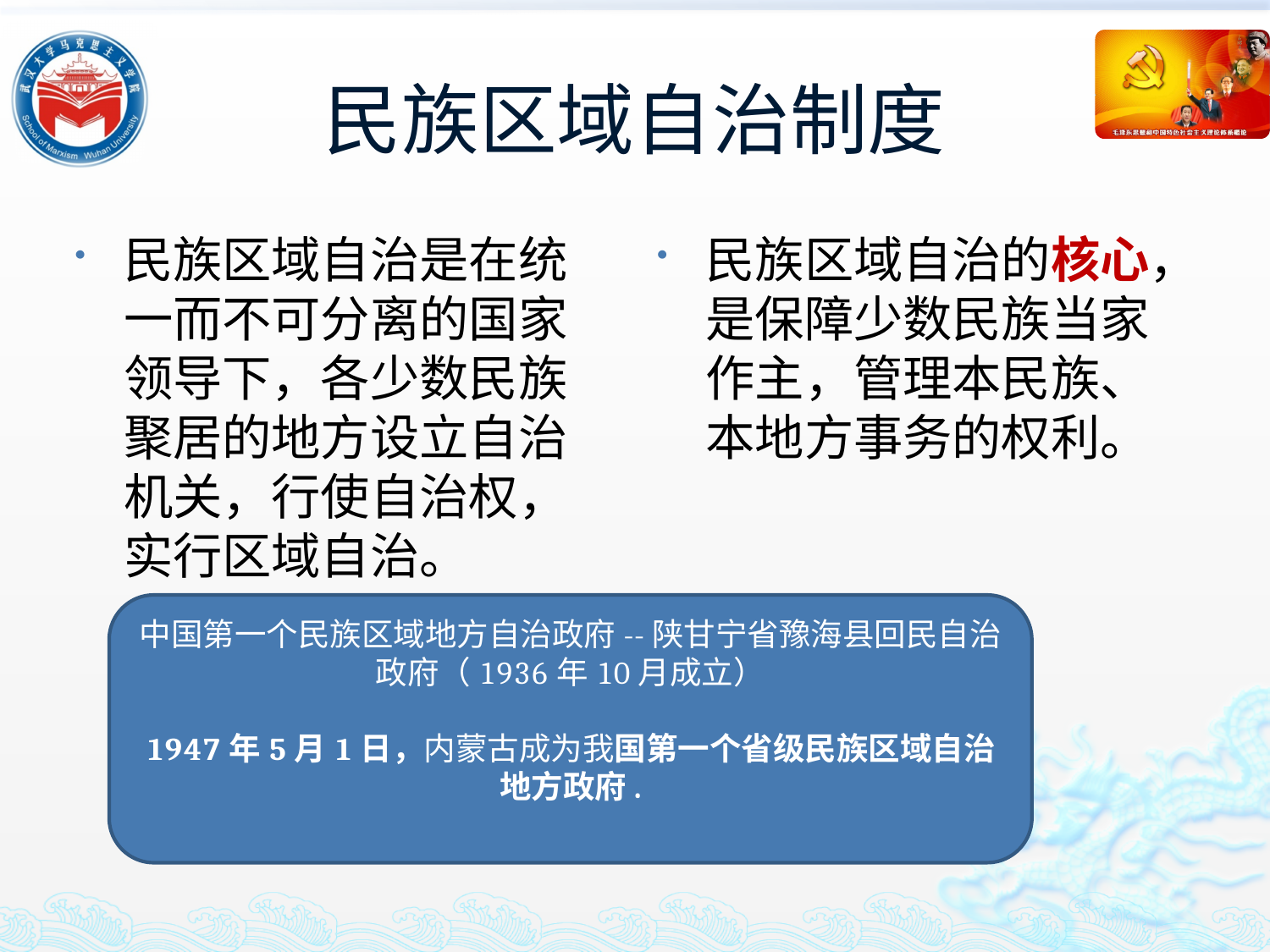

# 民族区域自治制度
民族区域自治是在统一而不可分离的国家领导下，各少数民族聚居的地方设立自治机关，行使自治权，实行区域自治。
民族区域自治的核心，是保障少数民族当家作主，管理本民族、本地方事务的权利。
中国第一个民族区域地方自治政府--陕甘宁省豫海县回民自治政府（1936年10月成立）

1947年5月1日，内蒙古成为我国第一个省级民族区域自治地方政府.